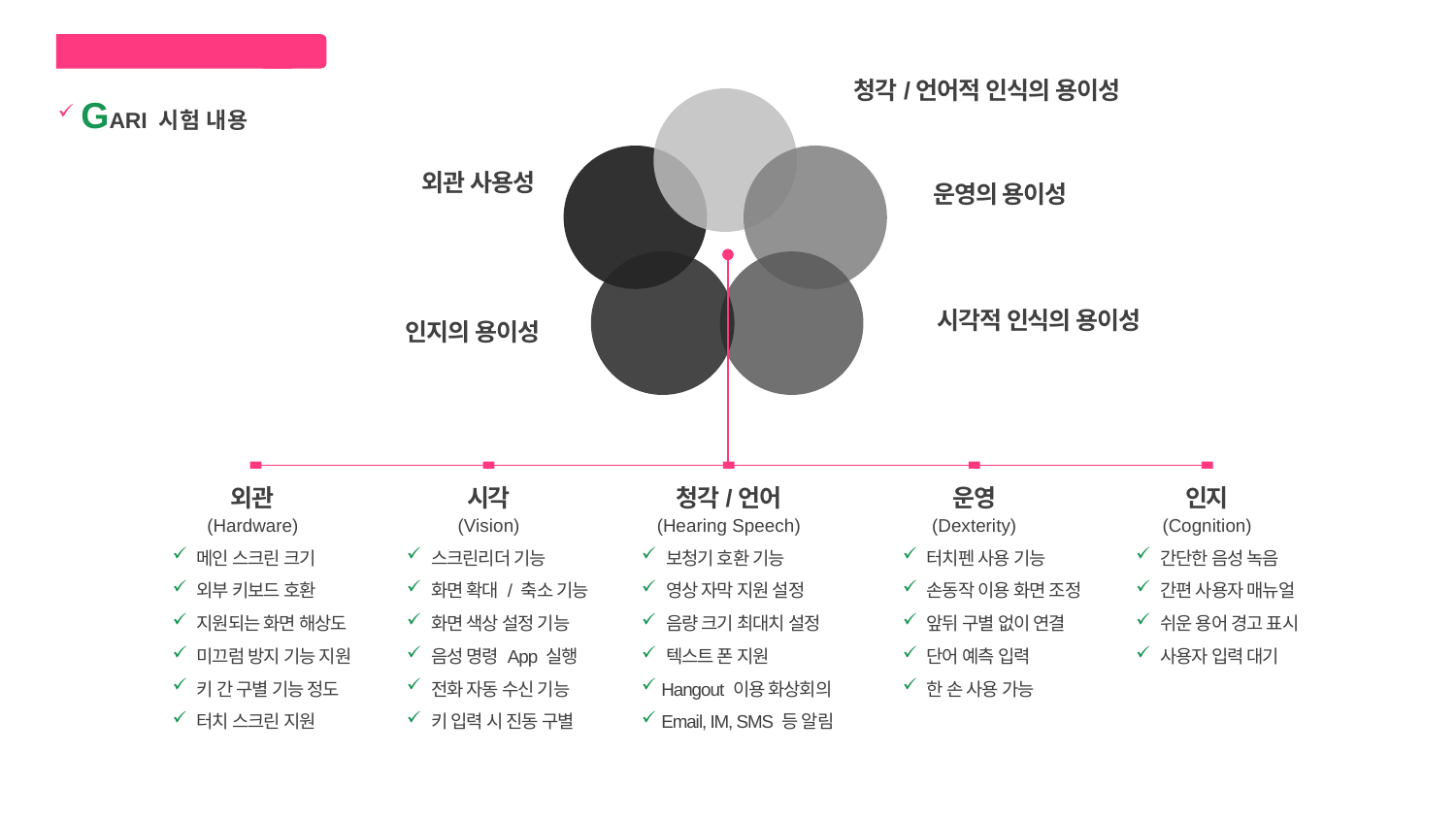

GARI 시험 분야

청각/언어적 인식의 용이성
GARI 시험 내용

외관 사용성
운영의 용이성

시각적 인식의 용이성
인지의 용이성
외관

(Hardware)
 메인 스크린 크기
 외부 키보드 호환
 지원되는 화면 해상도
 미끄럼 방지 기능 지원
 키 간 구별 기능 정도
 터치 스크린 지원
시각

(Vision)
 스크린리더 기능
 화면 확대 / 축소 기능
 화면 색상 설정 기능
 음성 명령 App 실행
 전화 자동 수신 기능
 키 입력 시 진동 구별
청각/언어

(Hearing Speech)
 보청기 호환 기능
 영상 자막 지원 설정
 음량 크기 최대치 설정
 텍스트 폰 지원
 Hangout 이용 화상회의
 Email, IM, SMS 등 알림
운영

(Dexterity)
 터치펜 사용 기능
 손동작 이용 화면 조정
 앞뒤 구별 없이 연결
 단어 예측 입력
 한 손 사용 가능
인지

(Cognition)
 간단한 음성 녹음
 간편 사용자 매뉴얼
 쉬운 용어 경고 표시
 사용자 입력 대기